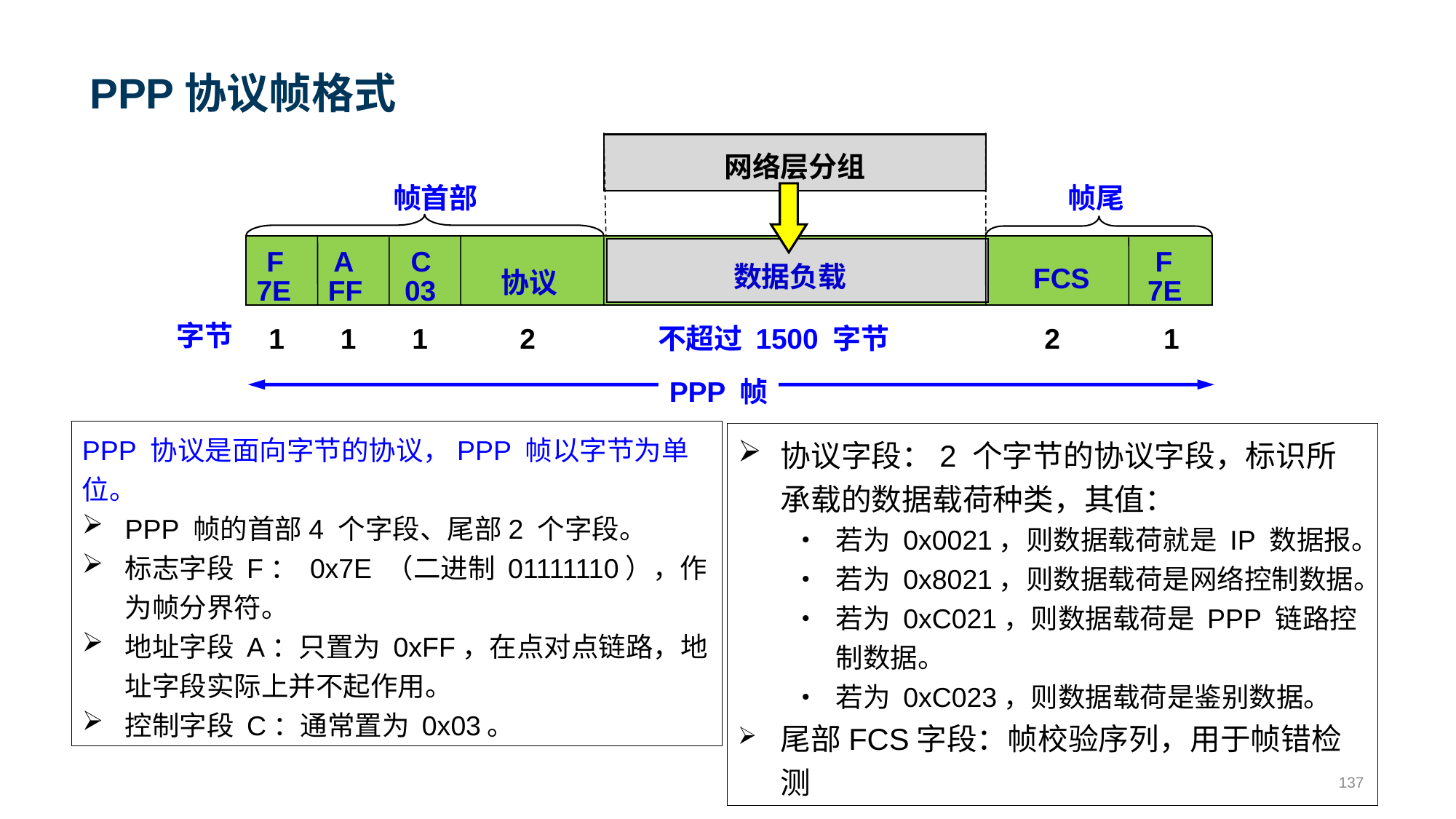

# PPP协议帧格式

PPP 协议的帧格式

网络层分组
帧首部
帧尾

F
A
F
C

数据负载
FCS
协议
7E
FF
03
7E
字节
1
1
1
2
不超过 1500 字节
2
1
PPP 帧

PPP 协议是面向字节的协议，PPP 帧以字节为单位。
PPP 帧的首部4 个字段、尾部2 个字段。
标志字段 F： 0x7E （二进制 01111110），作为帧分界符。
地址字段 A：只置为 0xFF，在点对点链路，地址字段实际上并不起作用。
控制字段 C：通常置为 0x03。
协议字段：2 个字节的协议字段，标识所承载的数据载荷种类，其值：
若为 0x0021，则数据载荷就是 IP 数据报。
若为 0x8021，则数据载荷是网络控制数据。
若为 0xC021，则数据载荷是 PPP 链路控制数据。
若为 0xC023，则数据载荷是鉴别数据。
尾部FCS字段：帧校验序列，用于帧错检测
137